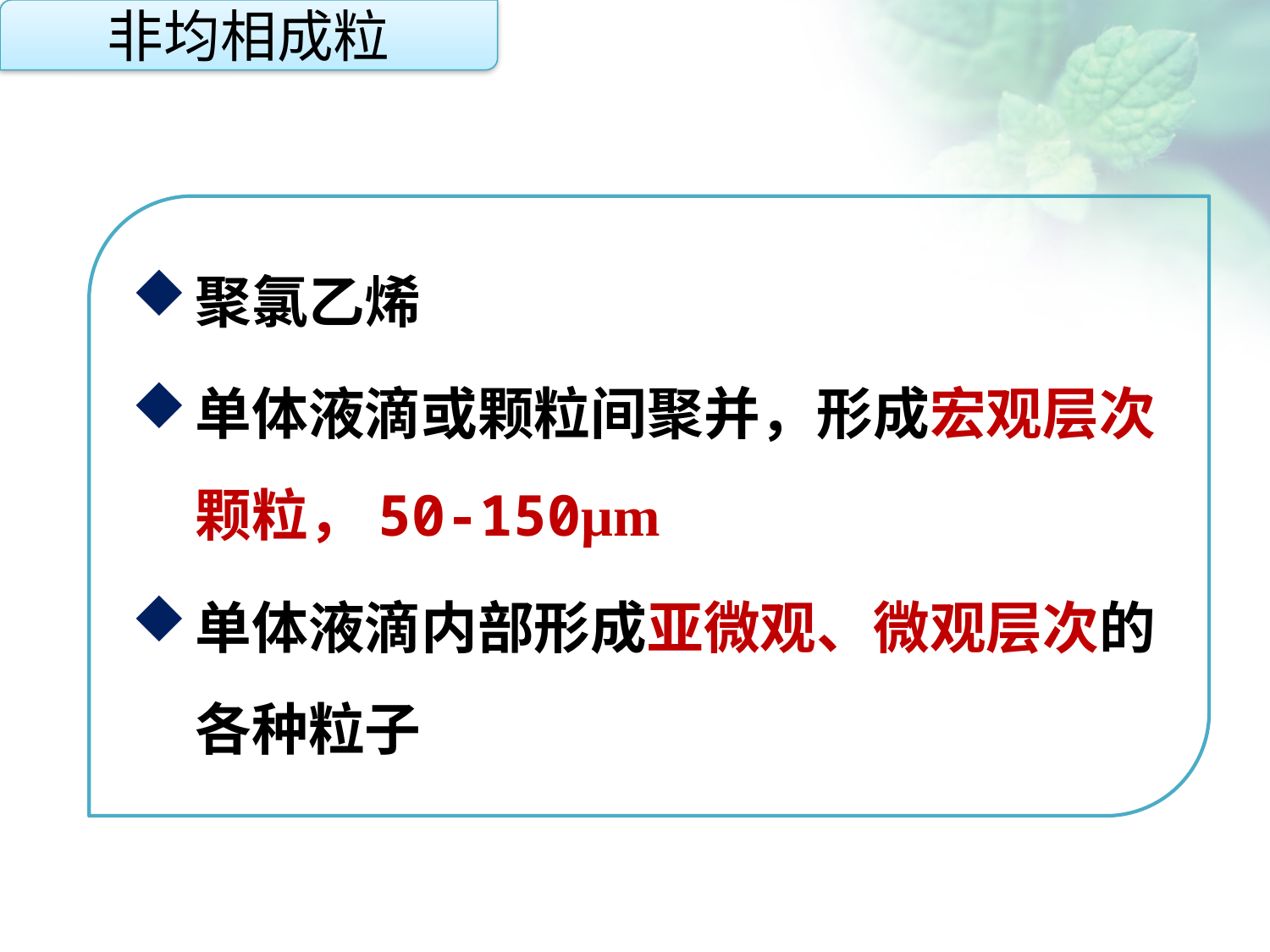

非均相成粒
聚氯乙烯
单体液滴或颗粒间聚并，形成宏观层次颗粒，50-150μm
单体液滴内部形成亚微观、微观层次的各种粒子
点击添加文本
点击添加文本
点击添加文本
点击添加文本